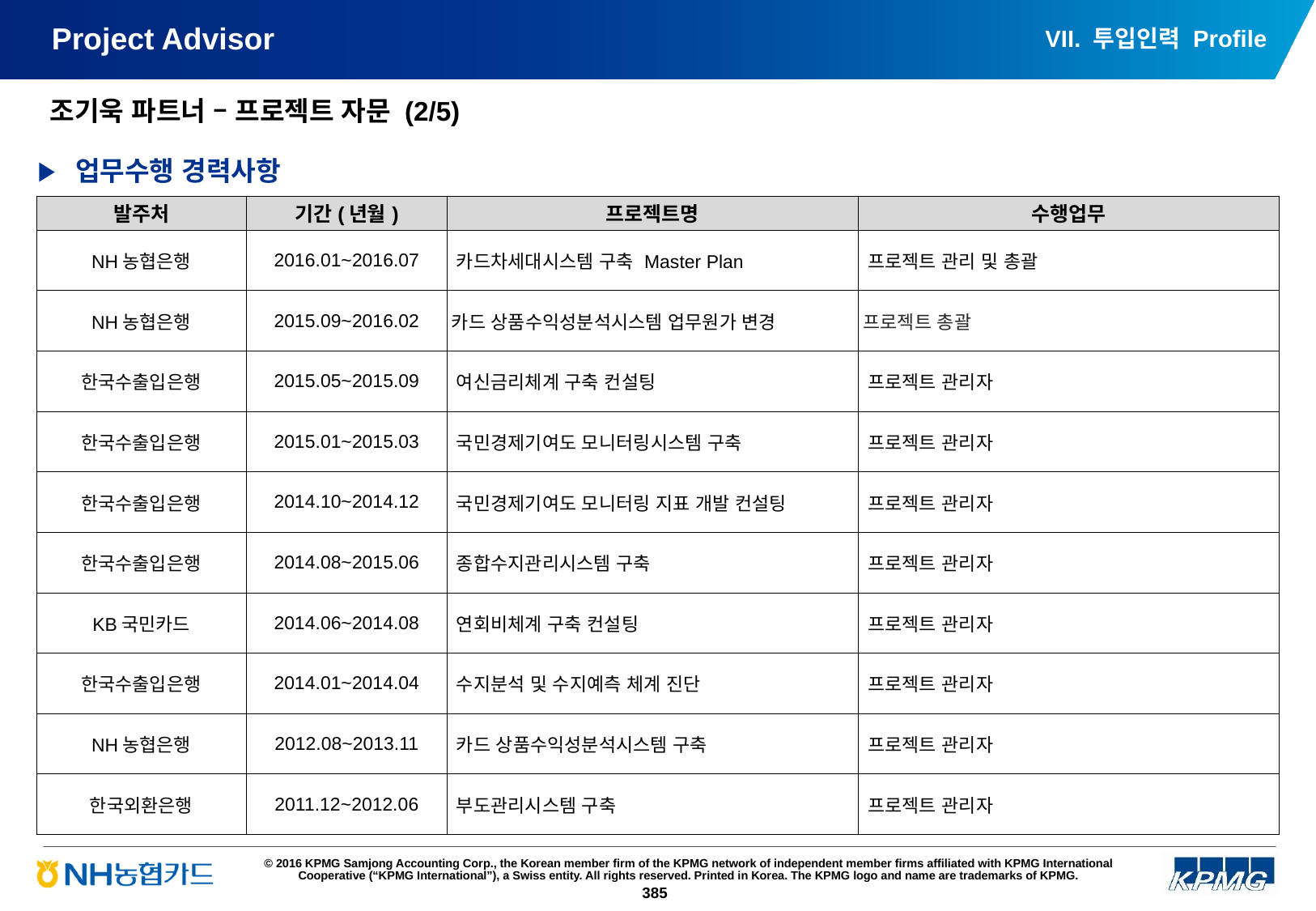

VII. 투입인력 Profile
# Project Advisor
조기욱 파트너 – 프로젝트 자문 (2/5)
업무수행 경력사항
| 발주처 | 기간(년월) | 프로젝트명 | 수행업무 |
| --- | --- | --- | --- |
| NH농협은행 | 2016.01~2016.07 | 카드차세대시스템 구축 Master Plan | 프로젝트 관리 및 총괄 |
| NH농협은행 | 2015.09~2016.02 | 카드 상품수익성분석시스템 업무원가 변경 | 프로젝트 총괄 |
| 한국수출입은행 | 2015.05~2015.09 | 여신금리체계 구축 컨설팅 | 프로젝트 관리자 |
| 한국수출입은행 | 2015.01~2015.03 | 국민경제기여도 모니터링시스템 구축 | 프로젝트 관리자 |
| 한국수출입은행 | 2014.10~2014.12 | 국민경제기여도 모니터링 지표 개발 컨설팅 | 프로젝트 관리자 |
| 한국수출입은행 | 2014.08~2015.06 | 종합수지관리시스템 구축 | 프로젝트 관리자 |
| KB국민카드 | 2014.06~2014.08 | 연회비체계 구축 컨설팅 | 프로젝트 관리자 |
| 한국수출입은행 | 2014.01~2014.04 | 수지분석 및 수지예측 체계 진단 | 프로젝트 관리자 |
| NH농협은행 | 2012.08~2013.11 | 카드 상품수익성분석시스템 구축 | 프로젝트 관리자 |
| 한국외환은행 | 2011.12~2012.06 | 부도관리시스템 구축 | 프로젝트 관리자 |